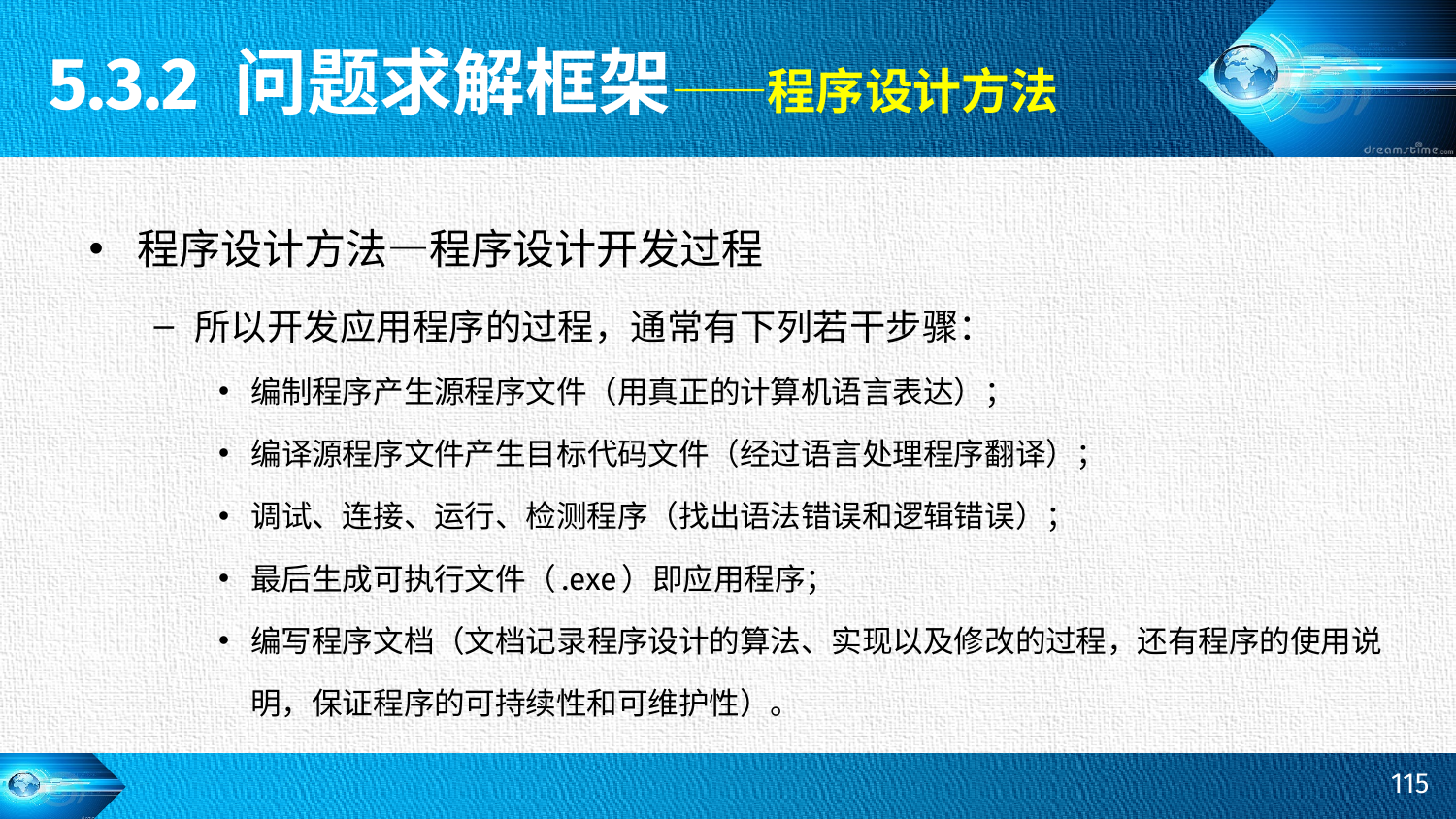

5.3.2 问题求解框架——程序设计方法
程序设计方法—程序设计开发过程
所以开发应用程序的过程，通常有下列若干步骤：
编制程序产生源程序文件（用真正的计算机语言表达）；
编译源程序文件产生目标代码文件（经过语言处理程序翻译）；
调试、连接、运行、检测程序（找出语法错误和逻辑错误）；
最后生成可执行文件（.exe）即应用程序；
编写程序文档（文档记录程序设计的算法、实现以及修改的过程，还有程序的使用说明，保证程序的可持续性和可维护性）。
115